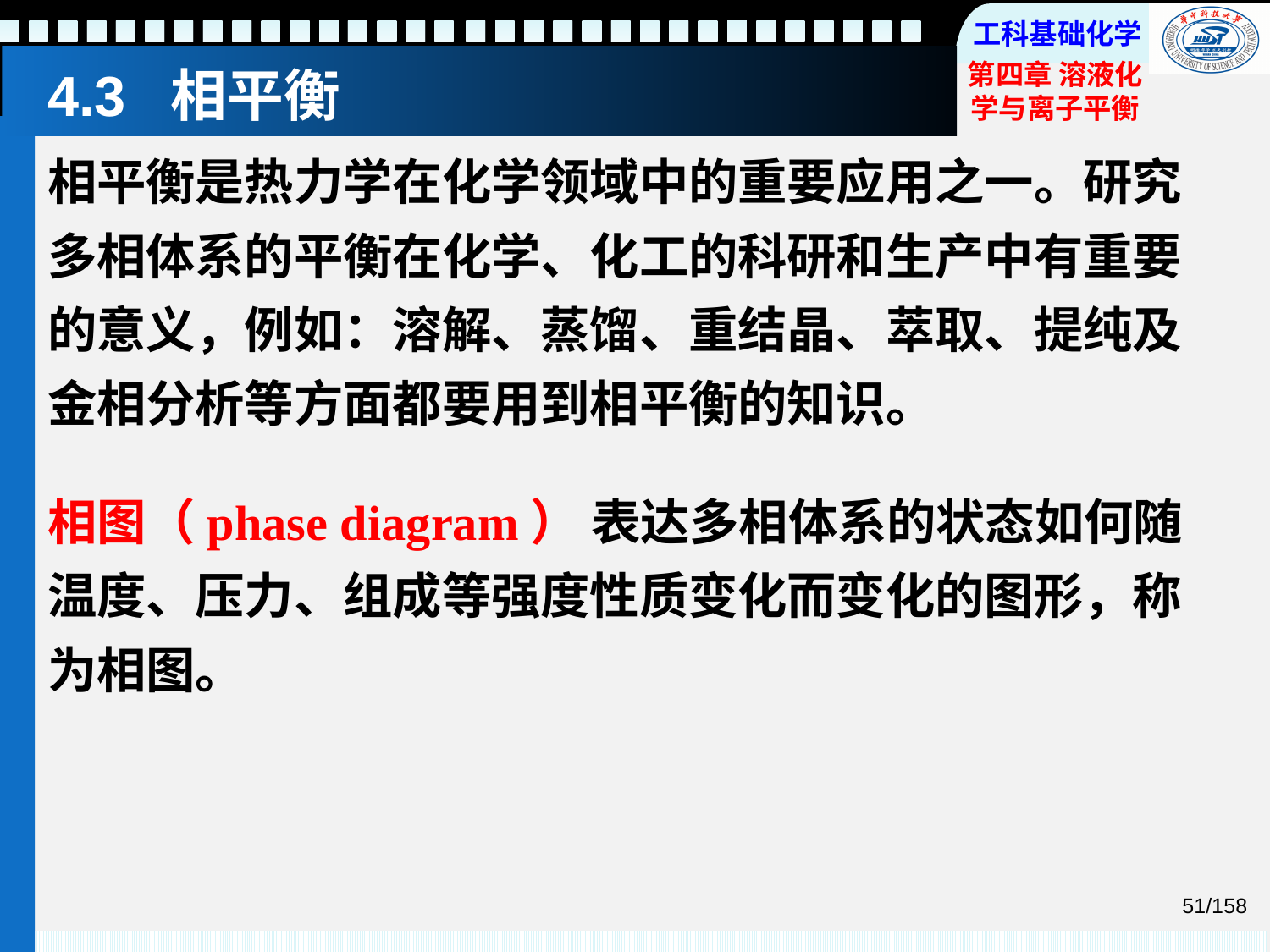

# 4.3  相平衡
相平衡是热力学在化学领域中的重要应用之一。研究多相体系的平衡在化学、化工的科研和生产中有重要的意义，例如：溶解、蒸馏、重结晶、萃取、提纯及金相分析等方面都要用到相平衡的知识。
相图（phase diagram） 表达多相体系的状态如何随温度、压力、组成等强度性质变化而变化的图形，称为相图。